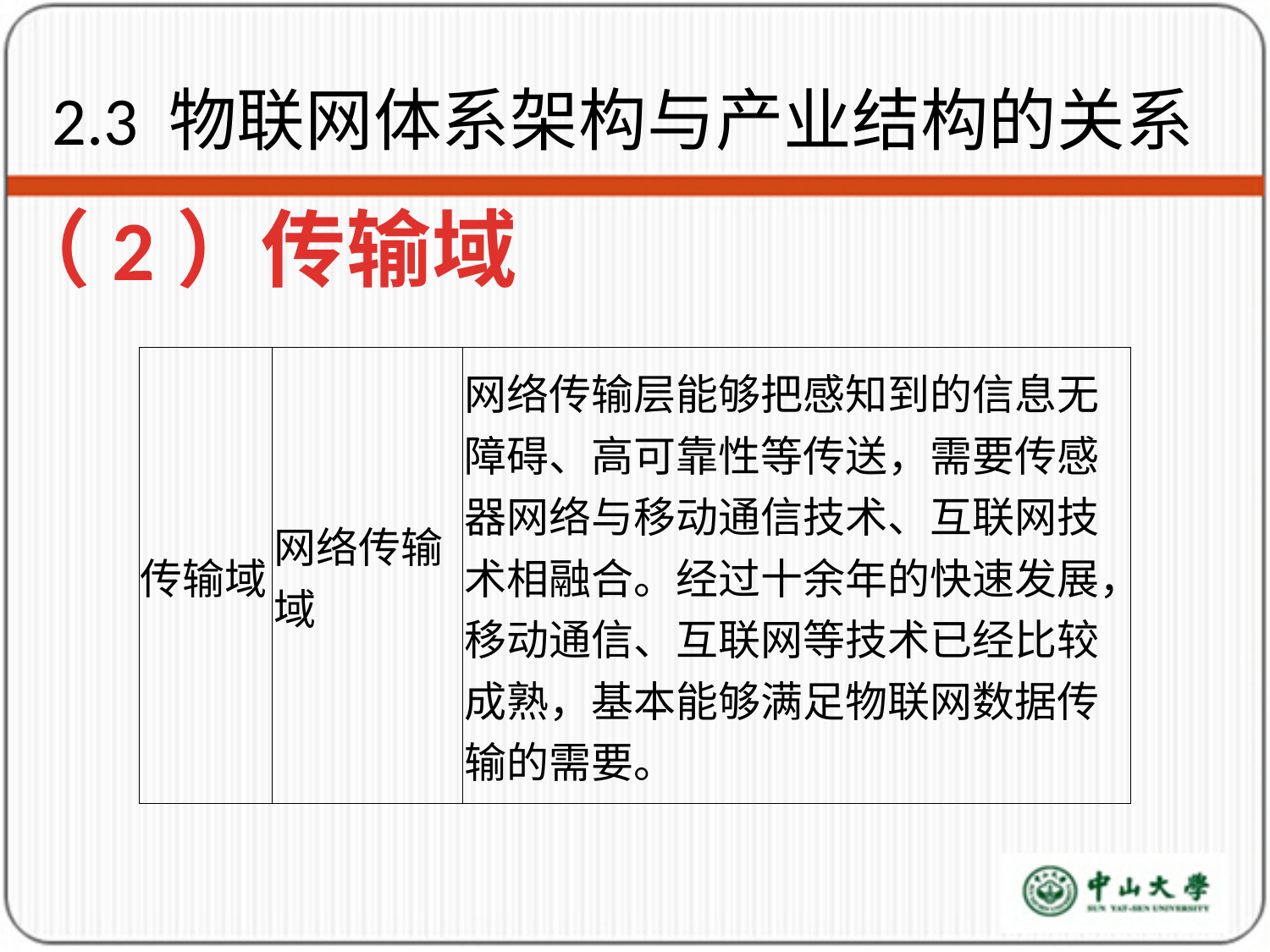

# 2.3 物联网体系架构与产业结构的关系
（2）传输域
| 传输域 | 网络传输域 | 网络传输层能够把感知到的信息无障碍、高可靠性等传送，需要传感器网络与移动通信技术、互联网技术相融合。经过十余年的快速发展，移动通信、互联网等技术已经比较成熟，基本能够满足物联网数据传输的需要。 |
| --- | --- | --- |